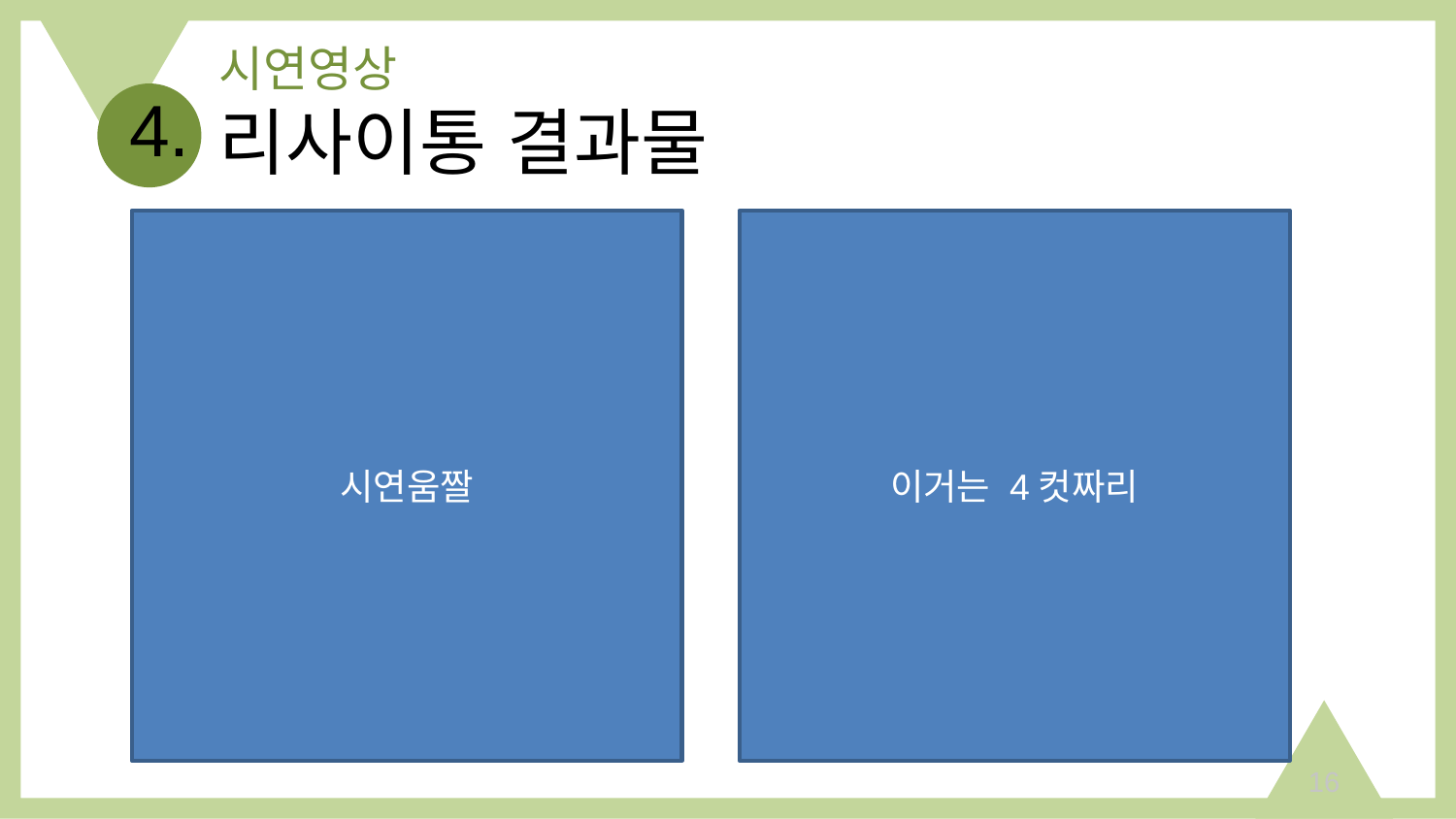

# 시연영상 리사이통 결과물
4.
시연움짤
이거는 4컷짜리
16